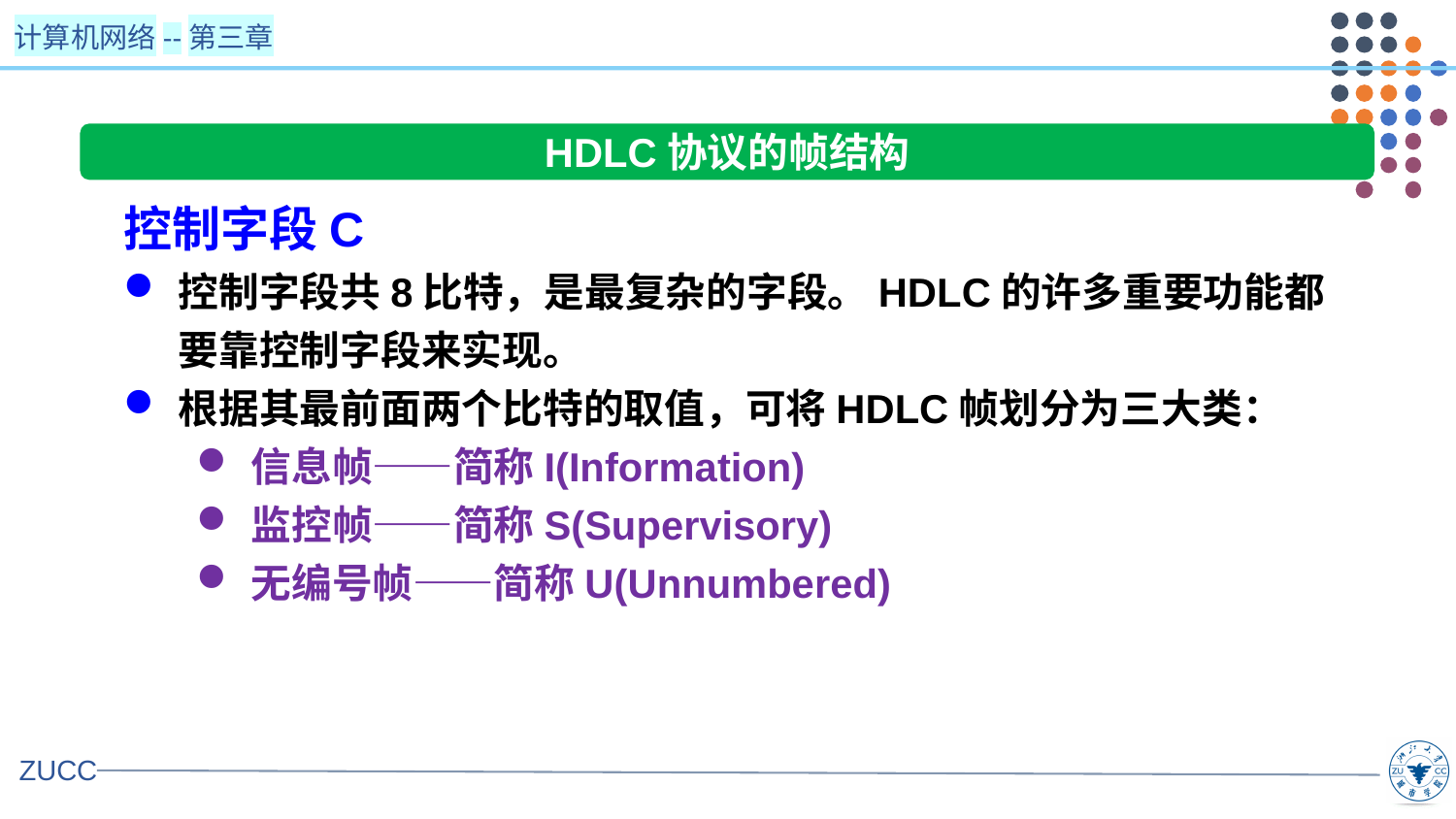

HDLC协议的帧结构

控制字段C
控制字段共8比特，是最复杂的字段。HDLC的许多重要功能都要靠控制字段来实现。
根据其最前面两个比特的取值，可将HDLC帧划分为三大类：
信息帧——简称I(Information)
监控帧——简称S(Supervisory)
无编号帧——简称U(Unnumbered)